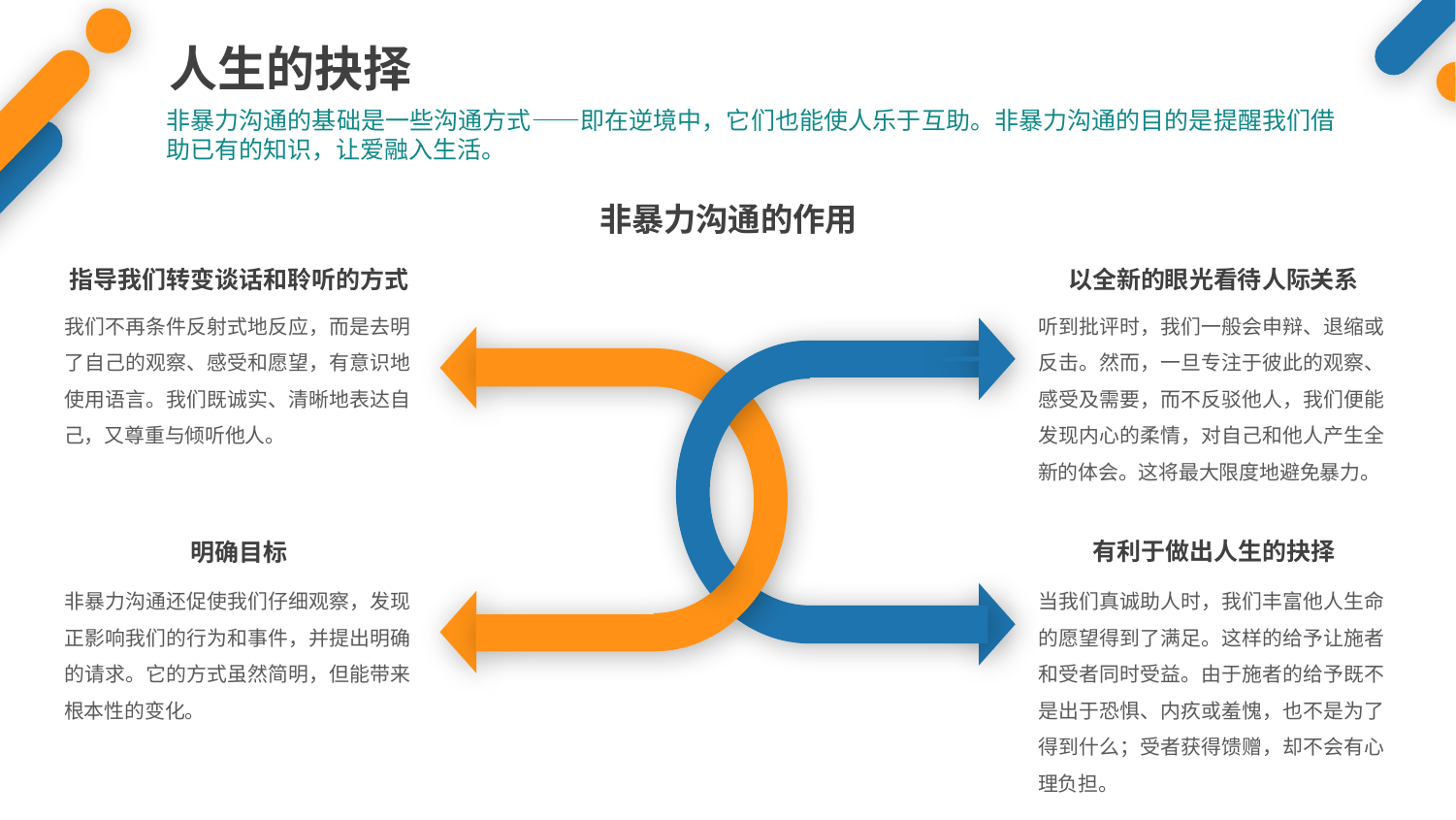

人生的抉择
非暴力沟通的基础是一些沟通方式——即在逆境中，它们也能使人乐于互助。非暴力沟通的目的是提醒我们借助已有的知识，让爱融入生活。
非暴力沟通的作用
指导我们转变谈话和聆听的方式
以全新的眼光看待人际关系
我们不再条件反射式地反应，而是去明了自己的观察、感受和愿望，有意识地使用语言。我们既诚实、清晰地表达自己，又尊重与倾听他人。
听到批评时，我们一般会申辩、退缩或反击。然而，一旦专注于彼此的观察、感受及需要，而不反驳他人，我们便能发现内心的柔情，对自己和他人产生全新的体会。这将最大限度地避免暴力。

有利于做出人生的抉择
明确目标
非暴力沟通还促使我们仔细观察，发现正影响我们的行为和事件，并提出明确的请求。它的方式虽然简明，但能带来根本性的变化。
当我们真诚助人时，我们丰富他人生命的愿望得到了满足。这样的给予让施者和受者同时受益。由于施者的给予既不是出于恐惧、内疚或羞愧，也不是为了得到什么；受者获得馈赠，却不会有心理负担。